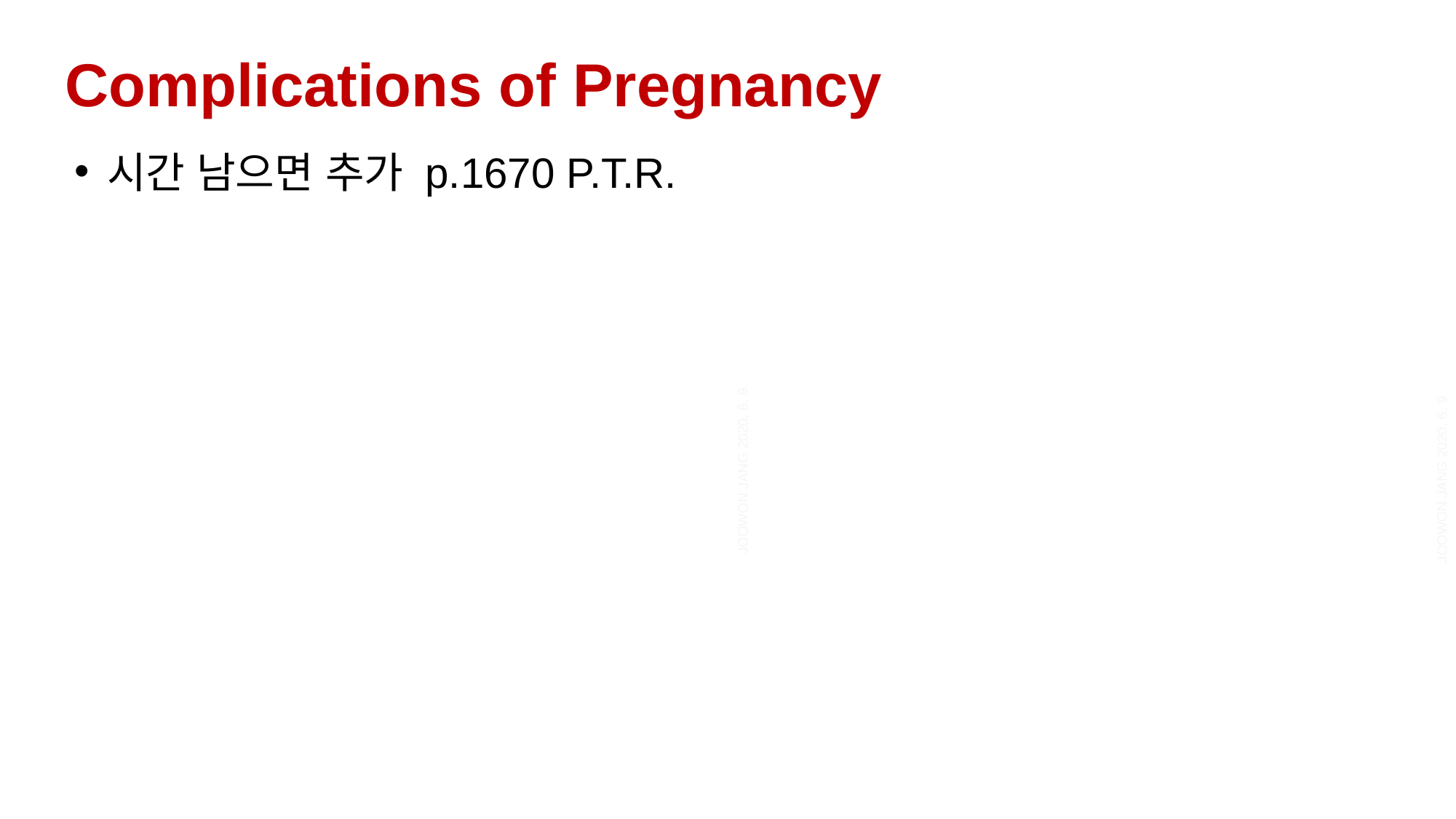

Complications of Pregnancy
시간 남으면 추가 p.1670 P.T.R.